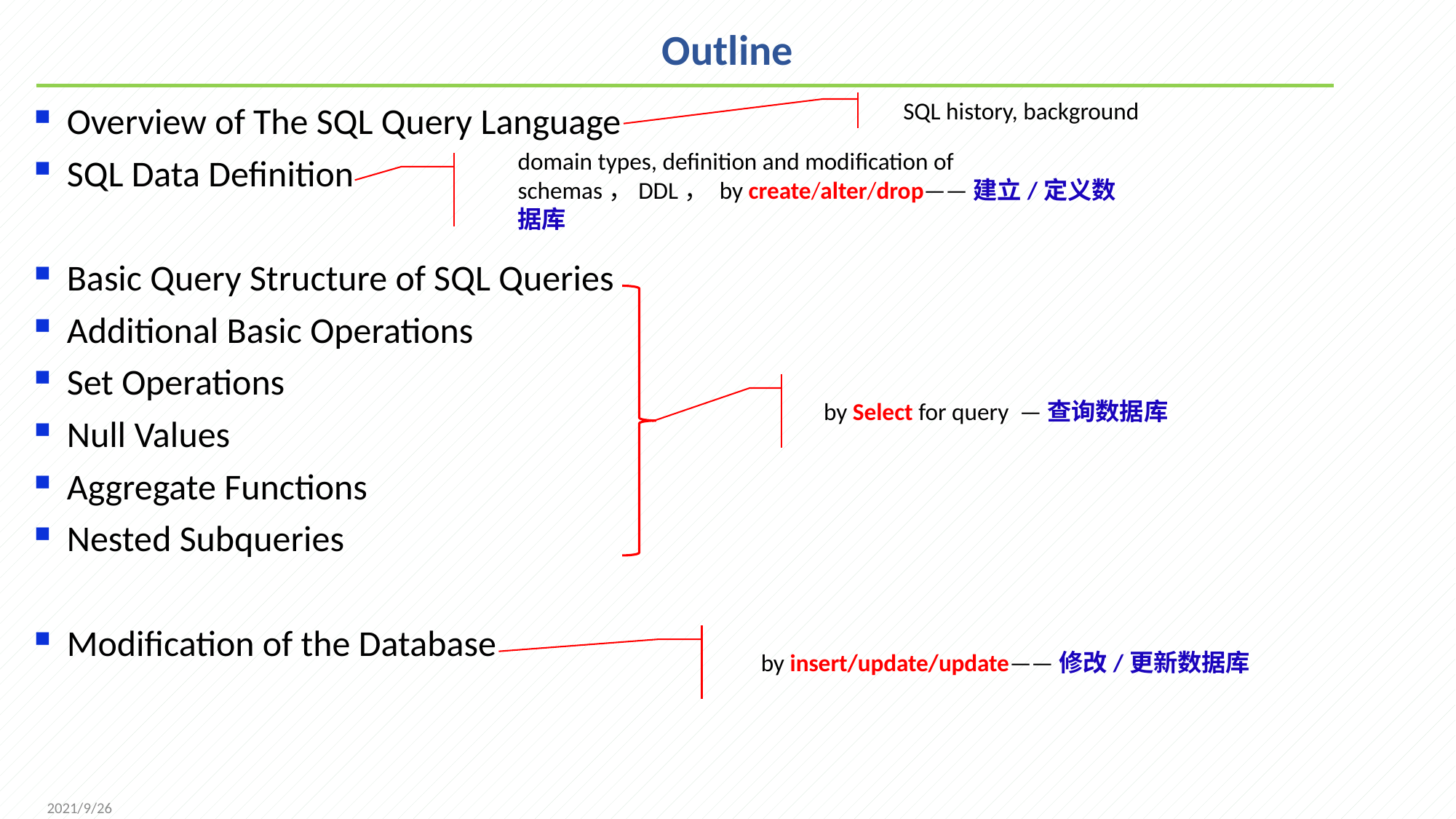

# Outline
Overview of The SQL Query Language
SQL Data Definition

Basic Query Structure of SQL Queries
Additional Basic Operations
Set Operations
Null Values
Aggregate Functions
Nested Subqueries

Modification of the Database
SQL history, background
domain types, definition and modification of schemas，DDL， by create/alter/drop——建立/定义数据库

by Select for query  —查询数据库
 by insert/update/update——修改/更新数据库
2021/9/26